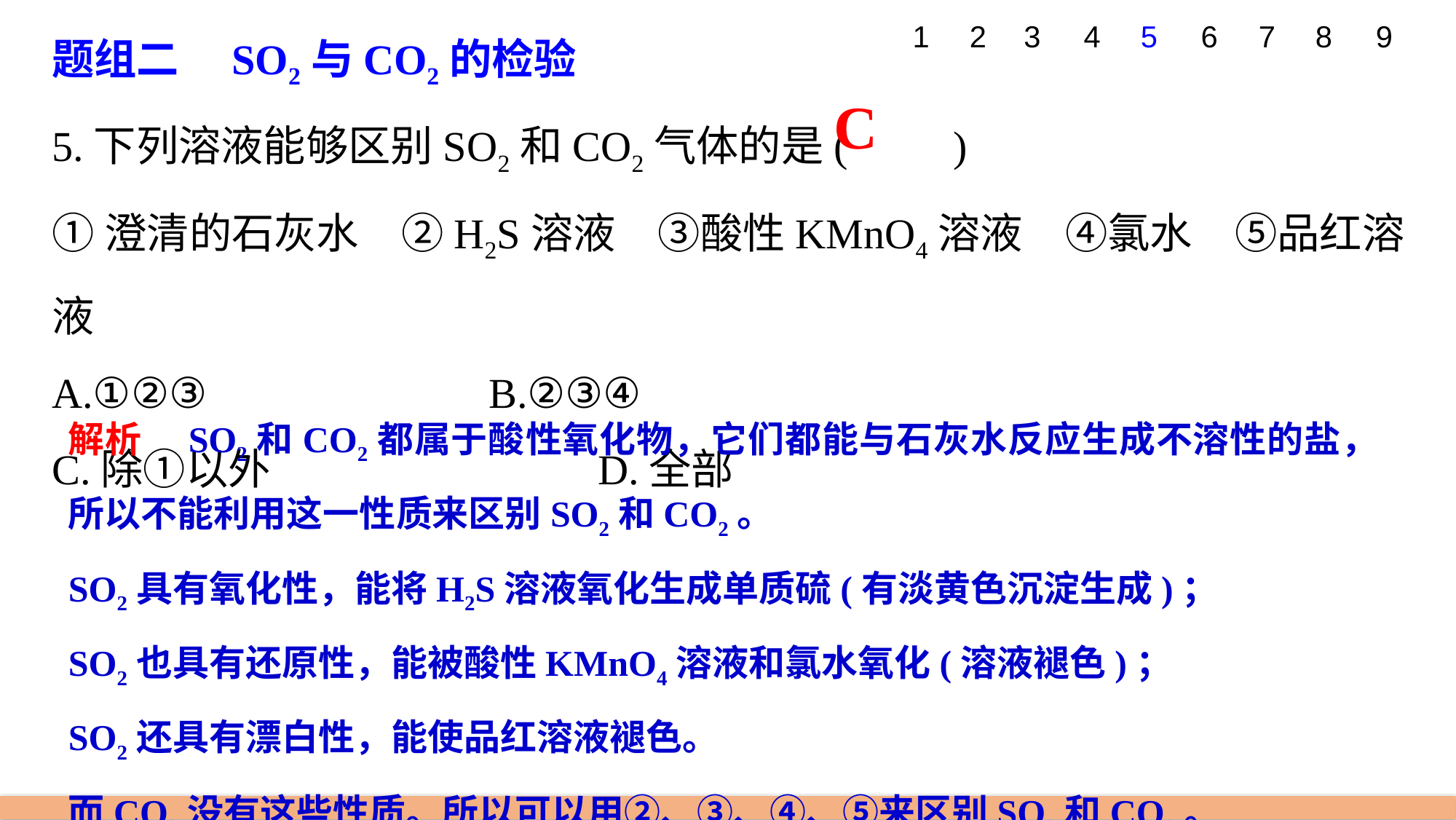

题组二　SO2与CO2的检验
5.下列溶液能够区别SO2和CO2气体的是(　　)
①澄清的石灰水　②H2S溶液　③酸性KMnO4溶液　④氯水　⑤品红溶液
A.①②③  			B.②③④
C.除①以外  			D.全部
7
8
9
1
2
3
4
5
6
C
解析　SO2和CO2都属于酸性氧化物，它们都能与石灰水反应生成不溶性的盐，所以不能利用这一性质来区别SO2和CO2。
SO2具有氧化性，能将H2S溶液氧化生成单质硫(有淡黄色沉淀生成)；
SO2也具有还原性，能被酸性KMnO4溶液和氯水氧化(溶液褪色)；
SO2还具有漂白性，能使品红溶液褪色。
而CO2没有这些性质。所以可以用②、③、④、⑤来区别SO2和CO2。